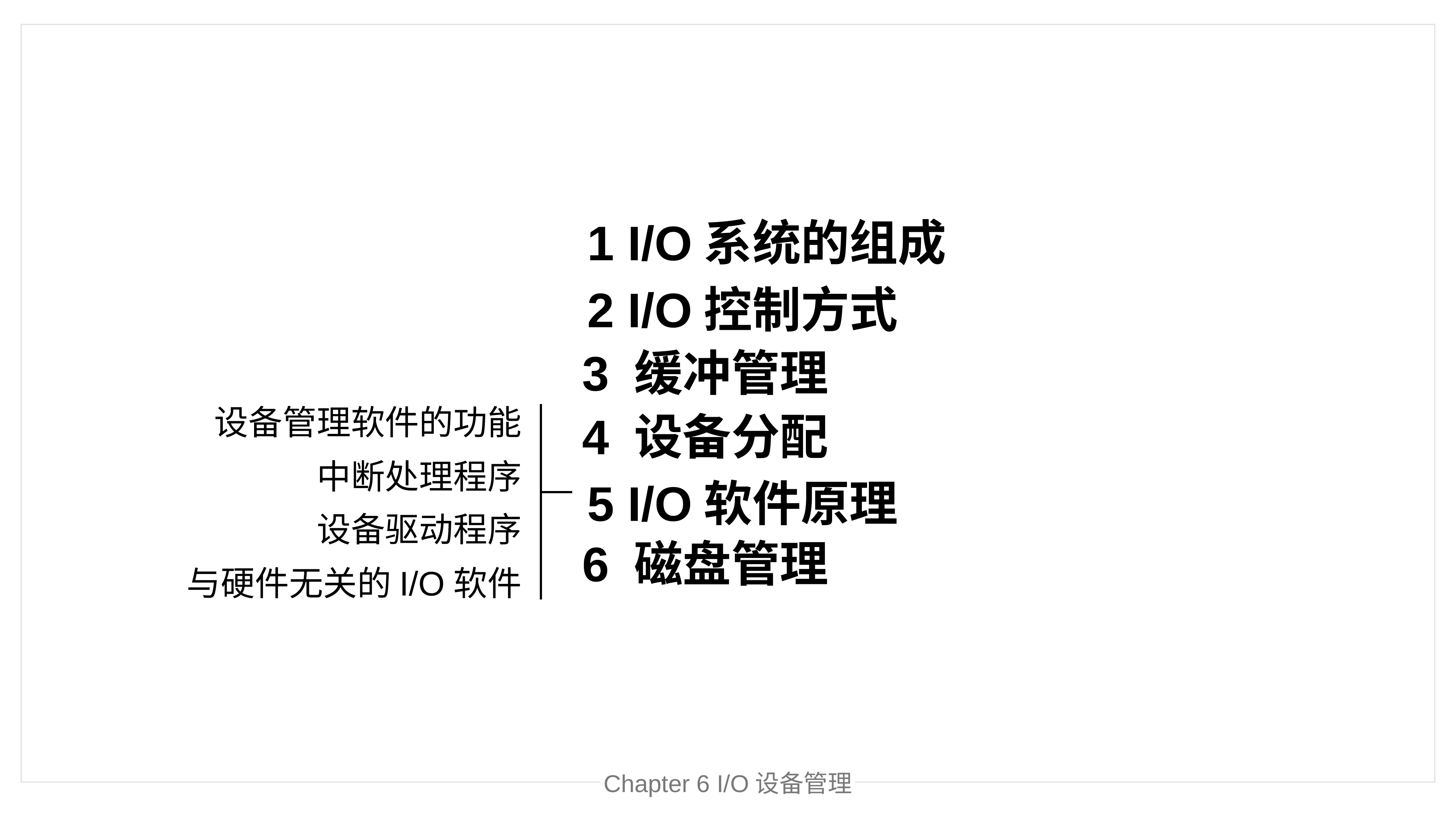

1 I/O系统的组成
2 I/O控制方式
3 缓冲管理
设备管理软件的功能

4 设备分配
中断处理程序
5 I/O软件原理

设备驱动程序
6 磁盘管理
与硬件无关的I/O软件
Chapter 6 I/O设备管理
Chapter 处理器管理